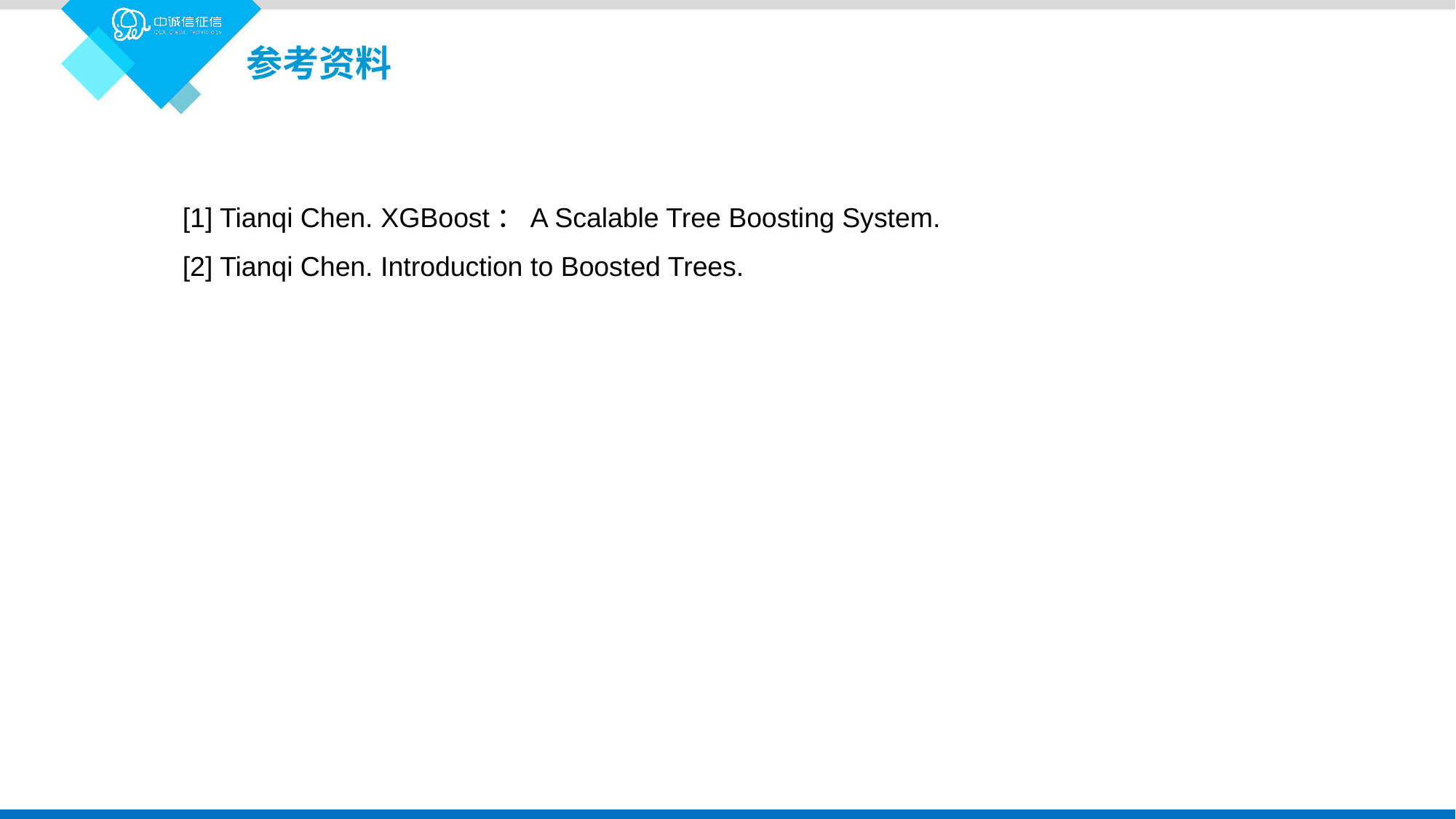

参考资料
[1] Tianqi Chen. XGBoost：A Scalable Tree Boosting System.
[2] Tianqi Chen. Introduction to Boosted Trees.